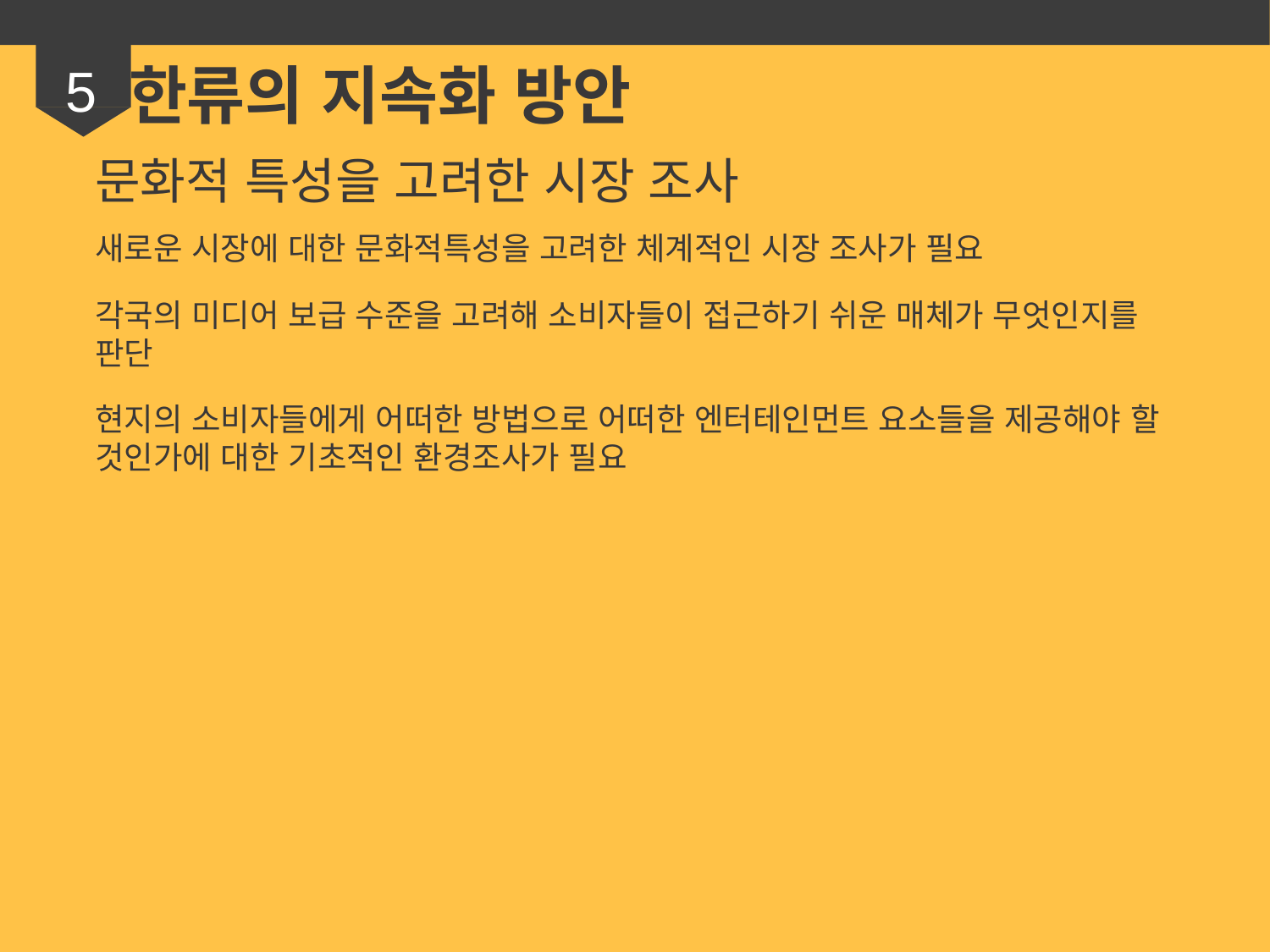

5
한류의 지속화 방안
문화적 특성을 고려한 시장 조사
새로운 시장에 대한 문화적특성을 고려한 체계적인 시장 조사가 필요
각국의 미디어 보급 수준을 고려해 소비자들이 접근하기 쉬운 매체가 무엇인지를 판단
현지의 소비자들에게 어떠한 방법으로 어떠한 엔터테인먼트 요소들을 제공해야 할 것인가에 대한 기초적인 환경조사가 필요